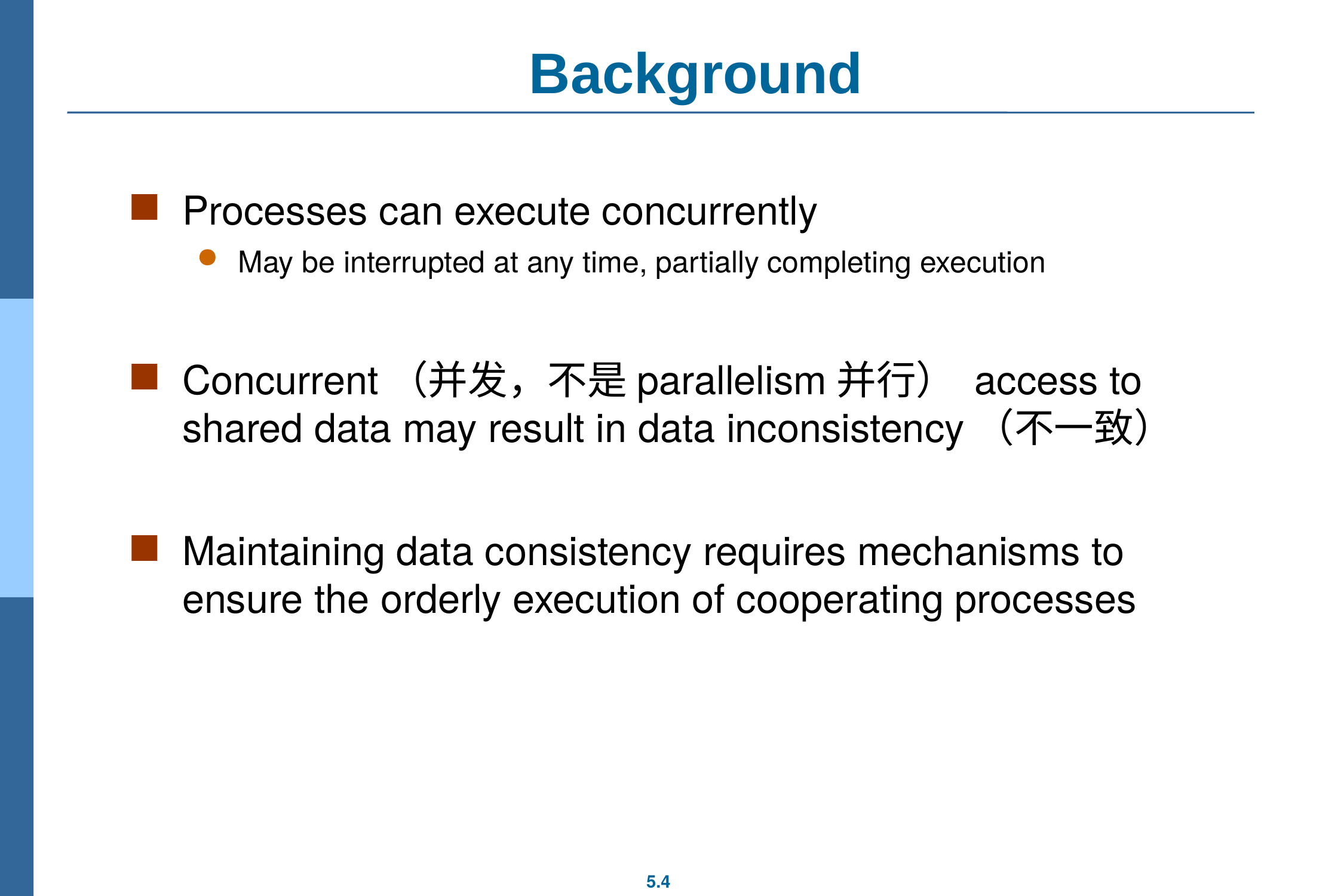

# Background
Processes can execute concurrently
May be interrupted at any time, partially completing execution

Concurrent（并发，不是parallelism并行） access to shared data may result in data inconsistency（不一致）

Maintaining data consistency requires mechanisms to ensure the orderly execution of cooperating processes